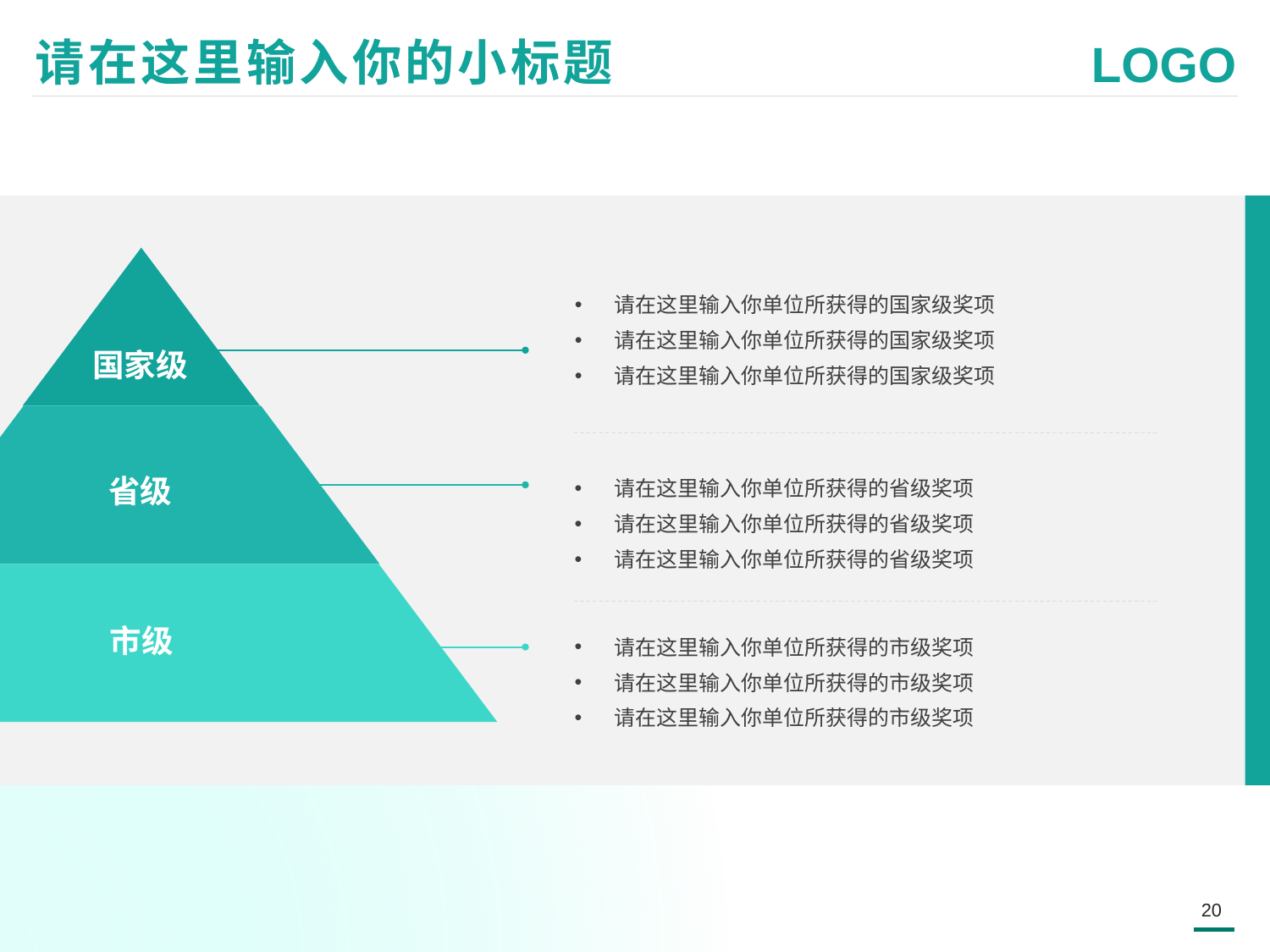

请在这里输入你的小标题

请在这里输入你单位所获得的国家级奖项
请在这里输入你单位所获得的国家级奖项
请在这里输入你单位所获得的国家级奖项
国家级
请在这里输入你单位所获得的省级奖项
请在这里输入你单位所获得的省级奖项
请在这里输入你单位所获得的省级奖项
省级
市级
请在这里输入你单位所获得的市级奖项
请在这里输入你单位所获得的市级奖项
请在这里输入你单位所获得的市级奖项